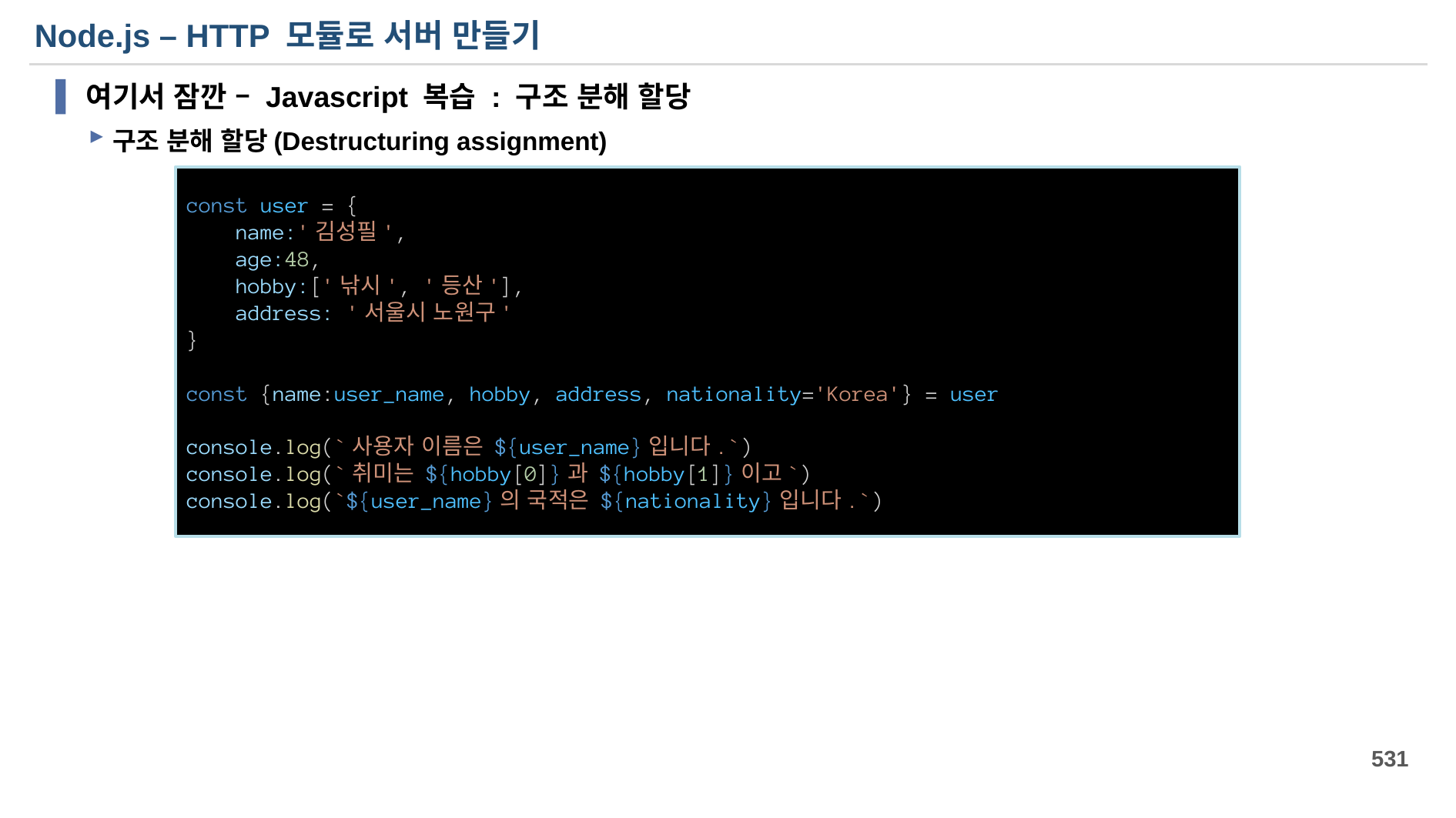

# Node.js – HTTP 모듈로 서버 만들기
여기서 잠깐 – Javascript 복습 : 구조 분해 할당
구조 분해 할당(Destructuring assignment)

const user = {
    name:'김성필',
    age:48,
    hobby:['낚시', '등산'],
    address: '서울시 노원구'
}
const {name:user_name, hobby, address, nationality='Korea'} = user
console.log(`사용자 이름은 ${user_name}입니다.`)
console.log(`취미는 ${hobby[0]}과 ${hobby[1]}이고`)
console.log(`${user_name}의 국적은 ${nationality}입니다.`)
531